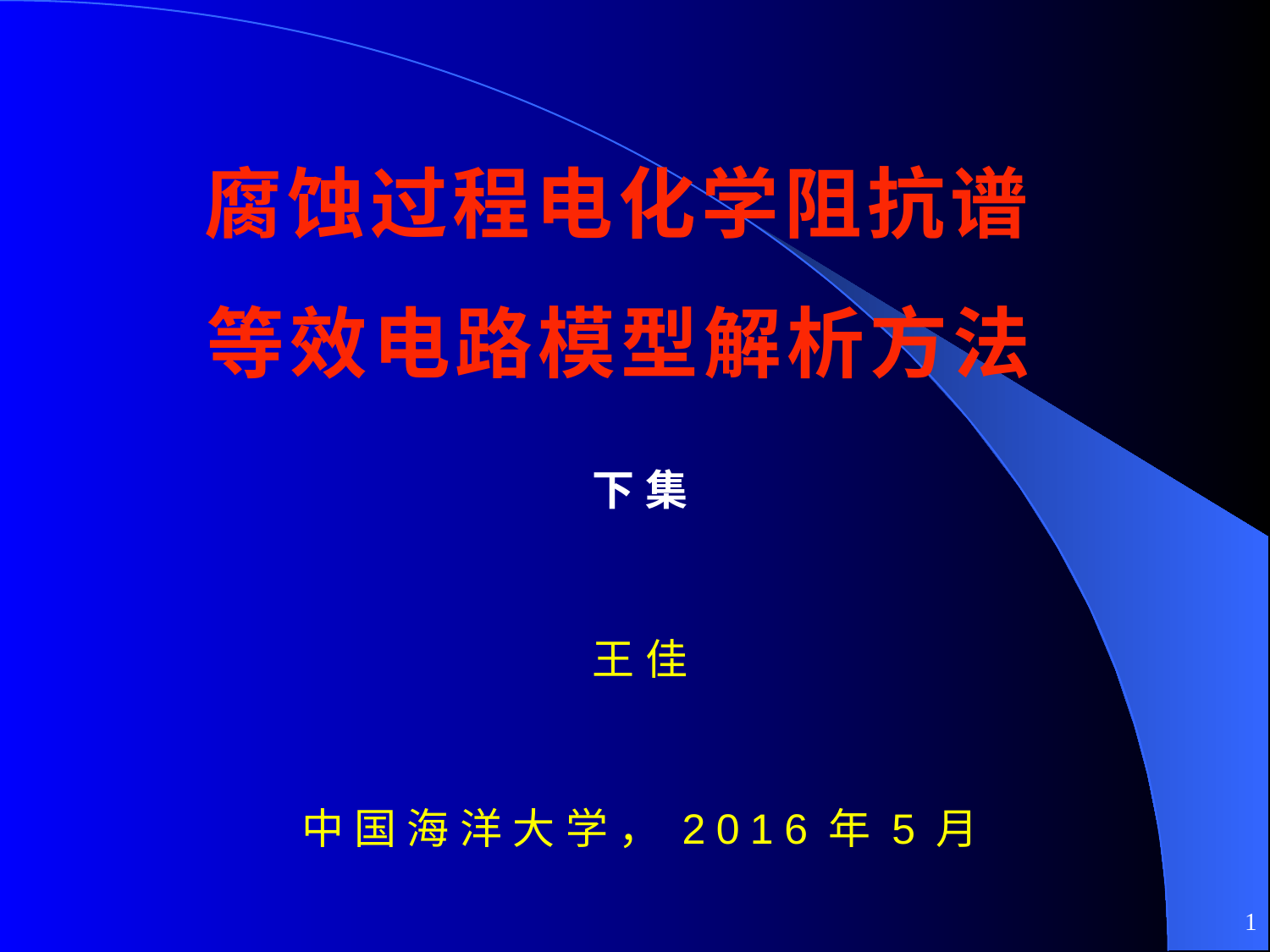

# 腐蚀过程电化学阻抗谱 等效电路模型解析方法
下集

王佳

中国海洋大学，2016年5月
1